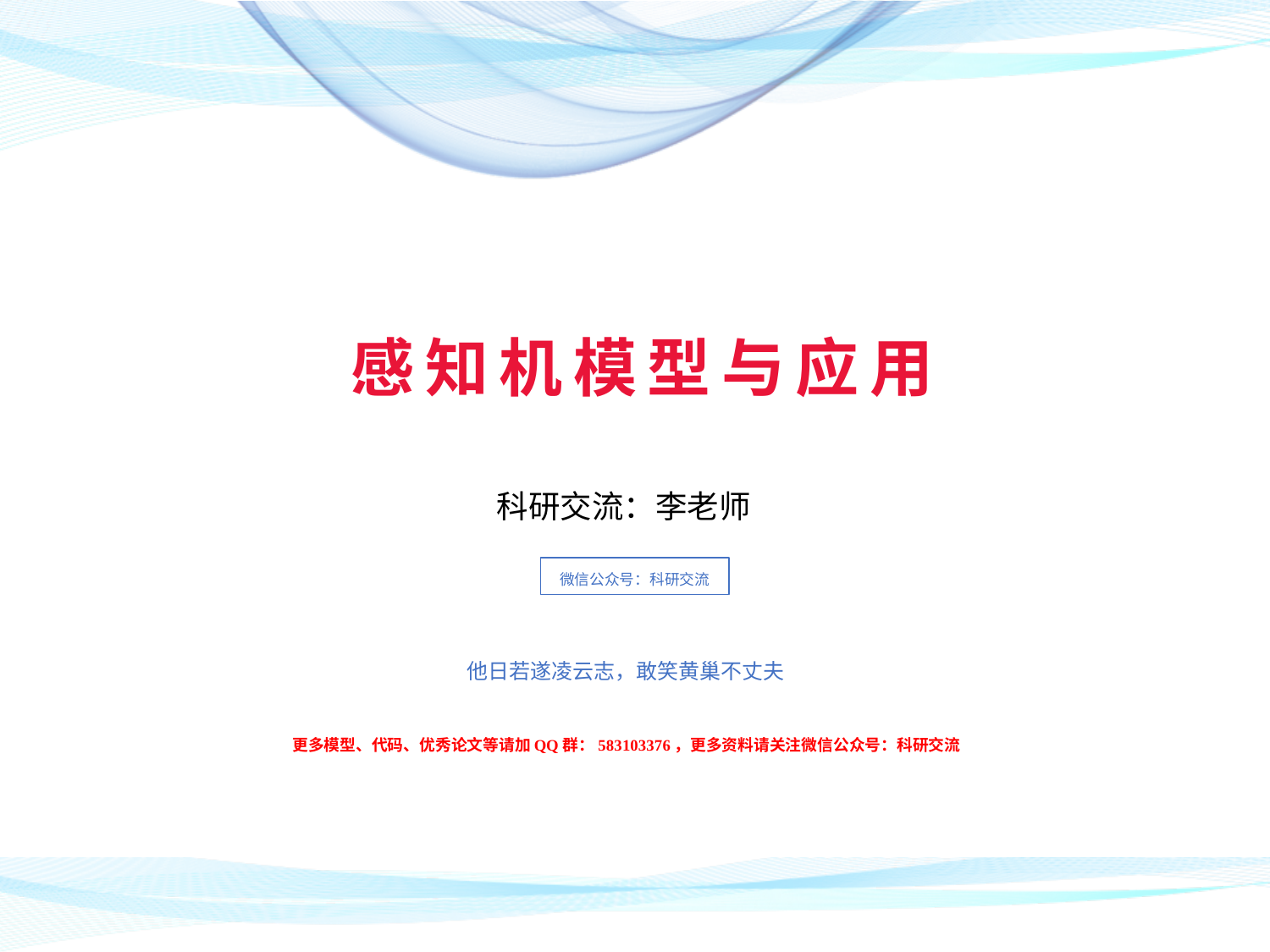

# 感知机模型与应用
科研交流：李老师
微信公众号：科研交流
他日若遂凌云志，敢笑黄巢不丈夫
更多模型、代码、优秀论文等请加QQ群：583103376，更多资料请关注微信公众号：科研交流